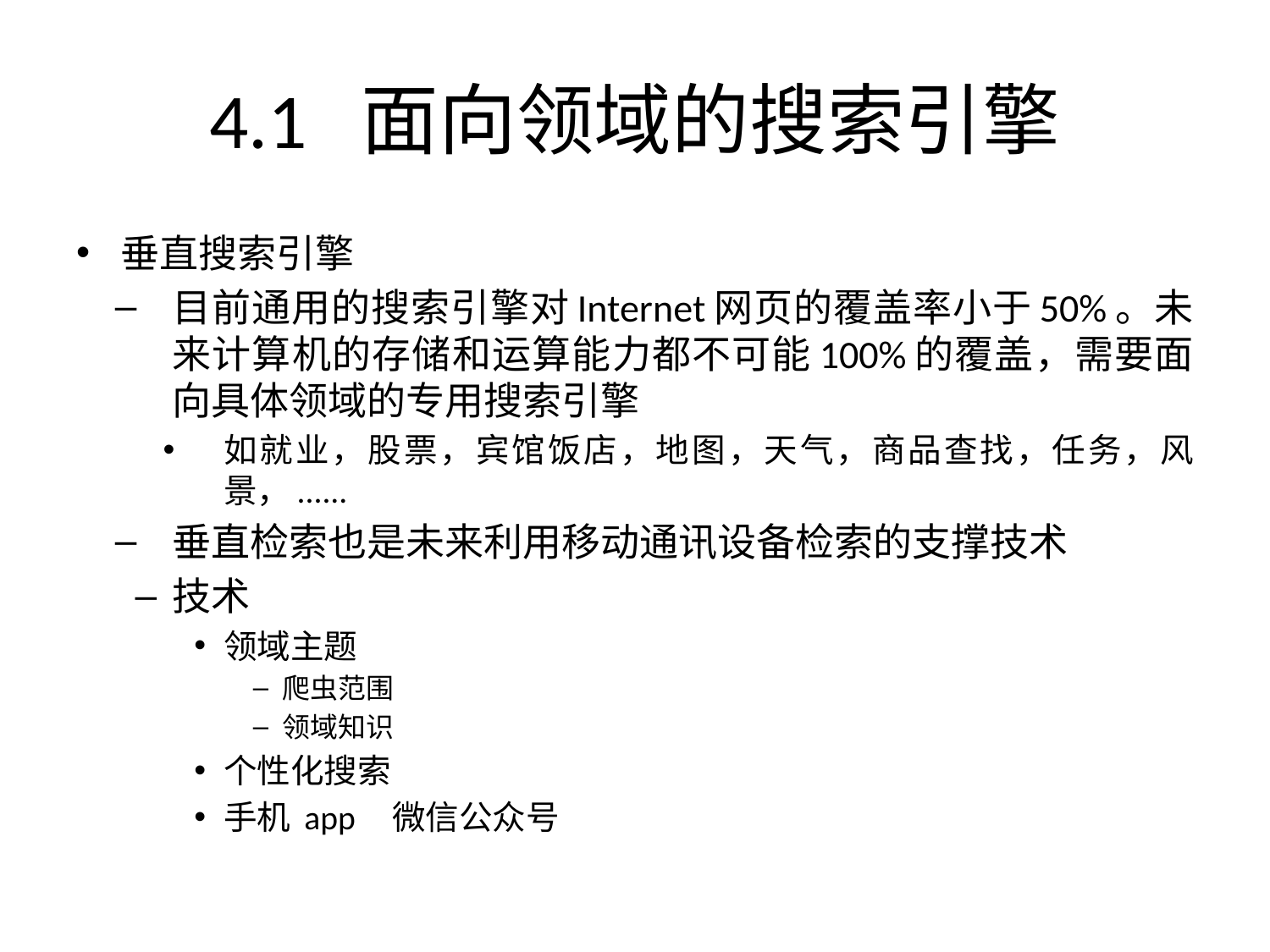

# 4.1  面向领域的搜索引擎
垂直搜索引擎
目前通用的搜索引擎对Internet网页的覆盖率小于50%。未来计算机的存储和运算能力都不可能100%的覆盖，需要面向具体领域的专用搜索引擎
如就业，股票，宾馆饭店，地图，天气，商品查找，任务，风景，......
垂直检索也是未来利用移动通讯设备检索的支撑技术
技术
领域主题
爬虫范围
领域知识
个性化搜索
手机 app    微信公众号